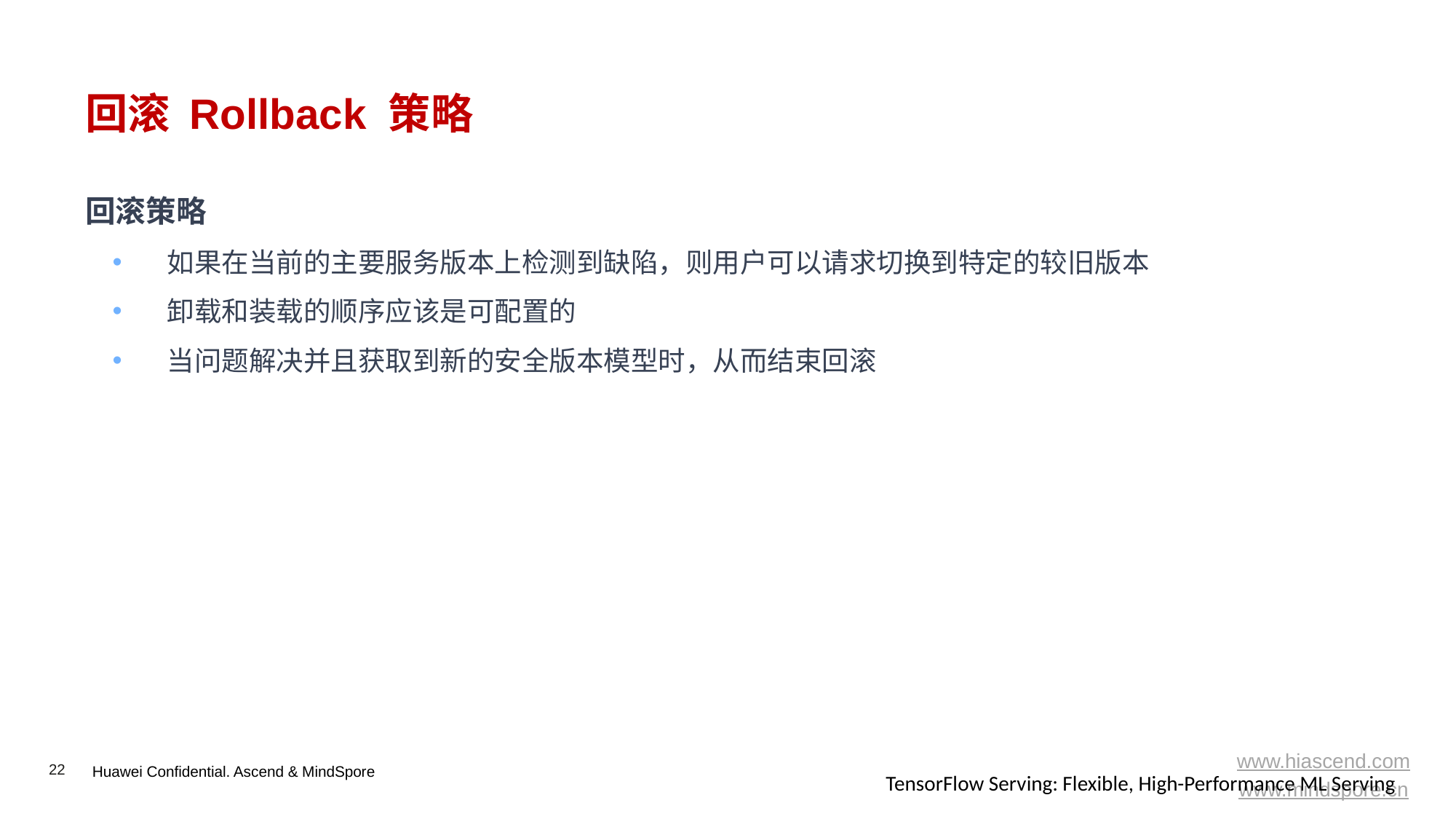

# 回滚 Rollback 策略
回滚策略
如果在当前的主要服务版本上检测到缺陷，则用户可以请求切换到特定的较旧版本
卸载和装载的顺序应该是可配置的
当问题解决并且获取到新的安全版本模型时，从而结束回滚
TensorFlow Serving: Flexible, High-Performance ML Serving